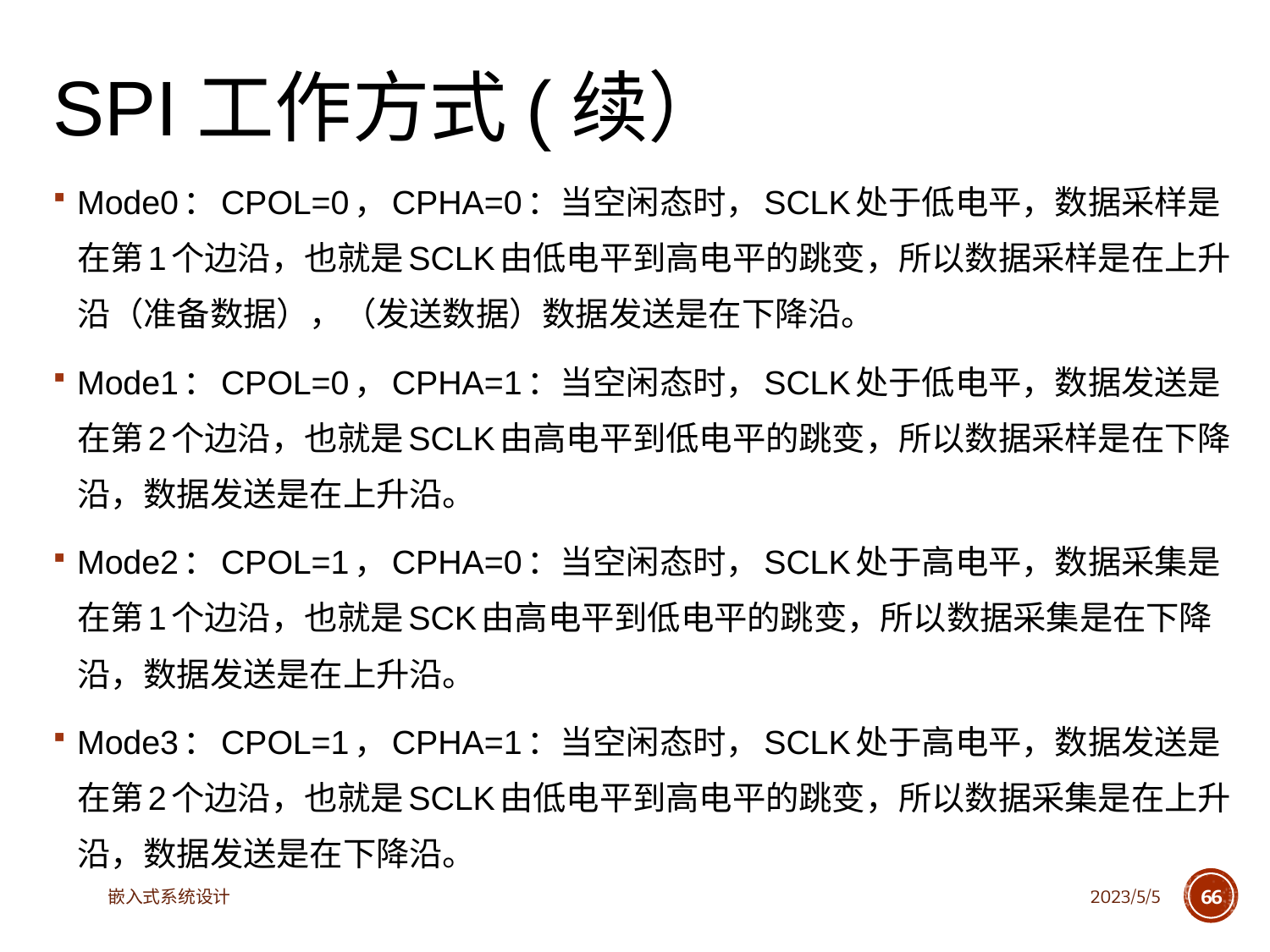

# SPI工作方式(续）
Mode0：CPOL=0，CPHA=0：当空闲态时，SCLK处于低电平，数据采样是在第1个边沿，也就是SCLK由低电平到高电平的跳变，所以数据采样是在上升沿（准备数据），（发送数据）数据发送是在下降沿。
Mode1：CPOL=0，CPHA=1：当空闲态时，SCLK处于低电平，数据发送是在第2个边沿，也就是SCLK由高电平到低电平的跳变，所以数据采样是在下降沿，数据发送是在上升沿。
Mode2：CPOL=1，CPHA=0：当空闲态时，SCLK处于高电平，数据采集是在第1个边沿，也就是SCK由高电平到低电平的跳变，所以数据采集是在下降沿，数据发送是在上升沿。
Mode3：CPOL=1，CPHA=1：当空闲态时，SCLK处于高电平，数据发送是在第2个边沿，也就是SCLK由低电平到高电平的跳变，所以数据采集是在上升沿，数据发送是在下降沿。
嵌入式系统设计
2023/5/5
66